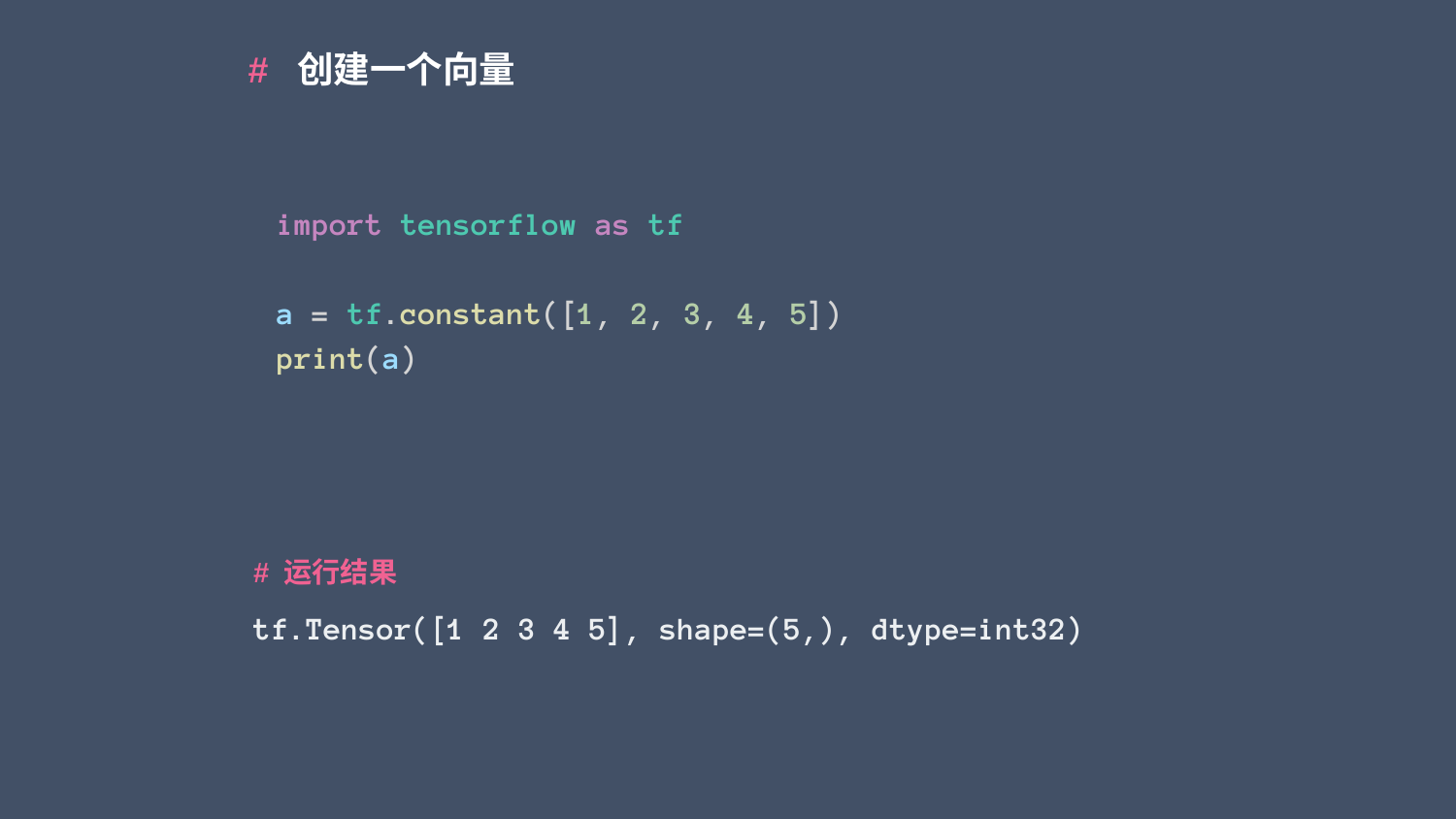

#  创建一个向量
import tensorflow as tf

a = tf.constant([1, 2, 3, 4, 5])
print(a)

# 运行结果 tf.Tensor([1 2 3 4 5], shape=(5,), dtype=int32)